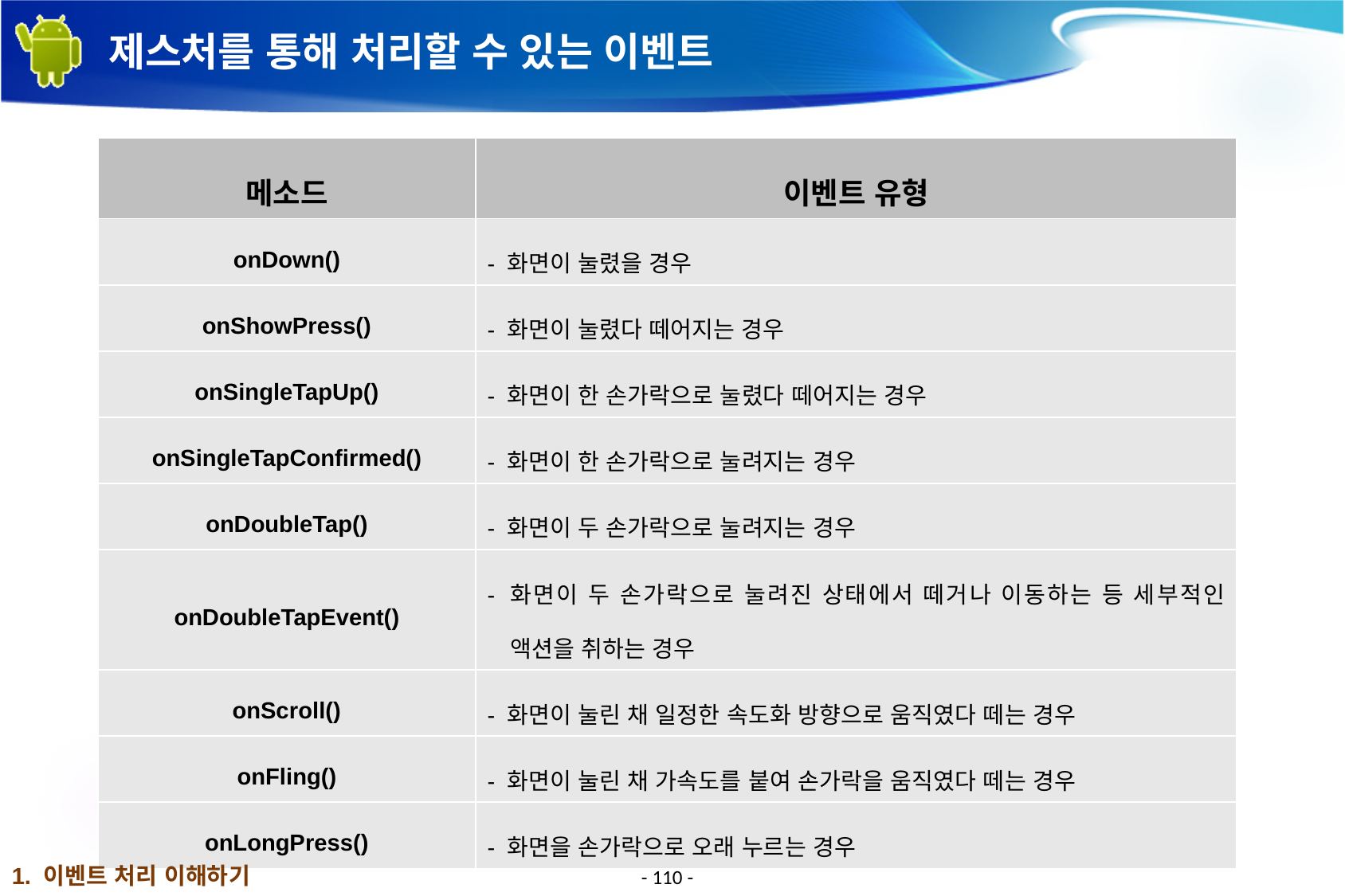

# 제스처를 통해 처리할 수 있는 이벤트
| 메소드 | 이벤트 유형 |
| --- | --- |
| onDown() | - 화면이 눌렸을 경우 |
| onShowPress() | - 화면이 눌렸다 떼어지는 경우 |
| onSingleTapUp() | - 화면이 한 손가락으로 눌렸다 떼어지는 경우 |
| onSingleTapConfirmed() | - 화면이 한 손가락으로 눌려지는 경우 |
| onDoubleTap() | - 화면이 두 손가락으로 눌려지는 경우 |
| onDoubleTapEvent() | - 화면이 두 손가락으로 눌려진 상태에서 떼거나 이동하는 등 세부적인 액션을 취하는 경우 |
| onScroll() | - 화면이 눌린 채 일정한 속도화 방향으로 움직였다 떼는 경우 |
| onFling() | - 화면이 눌린 채 가속도를 붙여 손가락을 움직였다 떼는 경우 |
| onLongPress() | - 화면을 손가락으로 오래 누르는 경우 |
1. 이벤트 처리 이해하기